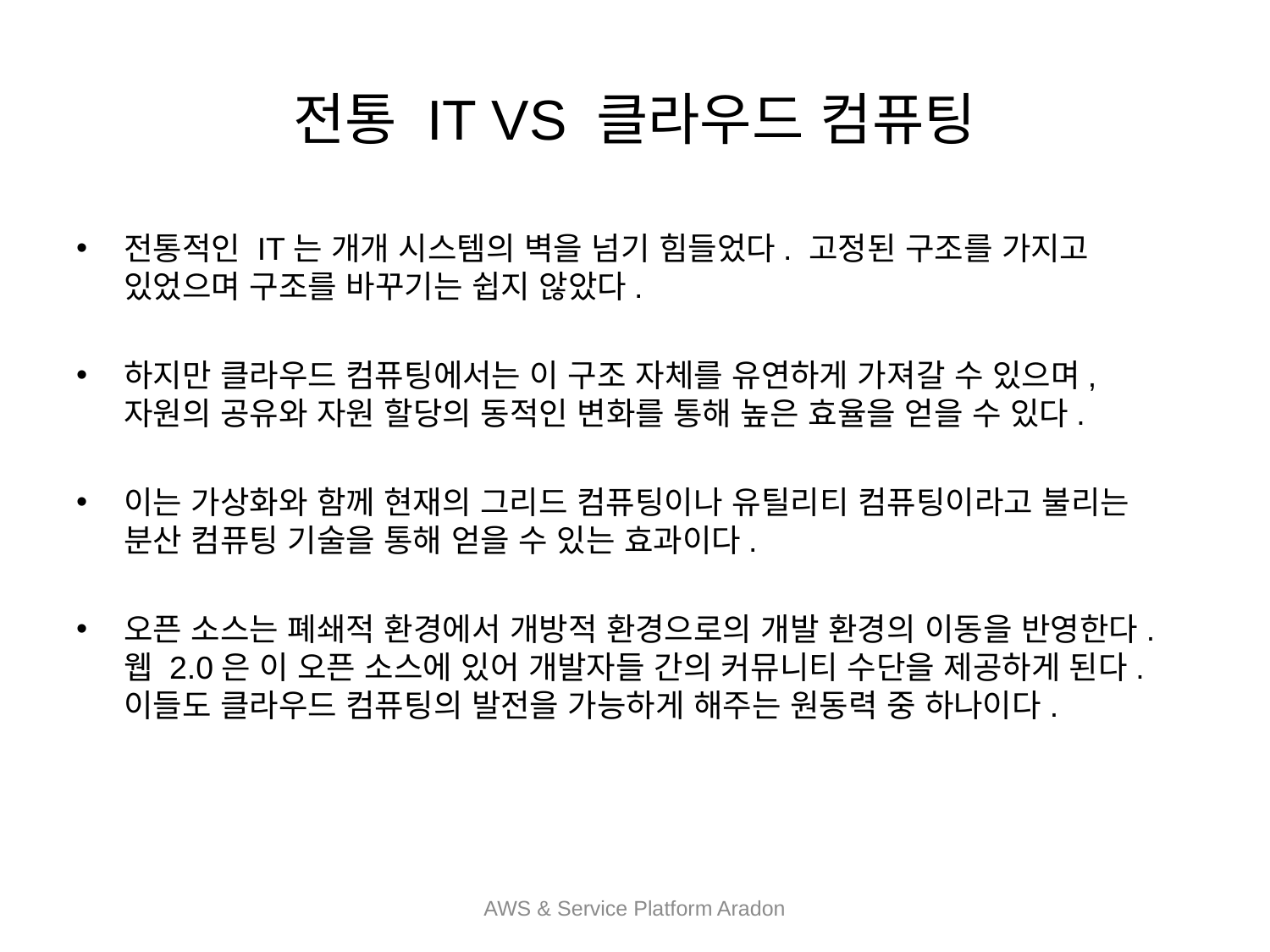

# 전통 IT VS 클라우드 컴퓨팅
전통적인 IT는 개개 시스템의 벽을 넘기 힘들었다. 고정된 구조를 가지고 있었으며 구조를 바꾸기는 쉽지 않았다.

하지만 클라우드 컴퓨팅에서는 이 구조 자체를 유연하게 가져갈 수 있으며, 자원의 공유와 자원 할당의 동적인 변화를 통해 높은 효율을 얻을 수 있다.

이는 가상화와 함께 현재의 그리드 컴퓨팅이나 유틸리티 컴퓨팅이라고 불리는 분산 컴퓨팅 기술을 통해 얻을 수 있는 효과이다.

오픈 소스는 폐쇄적 환경에서 개방적 환경으로의 개발 환경의 이동을 반영한다. 웹 2.0은 이 오픈 소스에 있어 개발자들 간의 커뮤니티 수단을 제공하게 된다. 이들도 클라우드 컴퓨팅의 발전을 가능하게 해주는 원동력 중 하나이다.
AWS & Service Platform Aradon